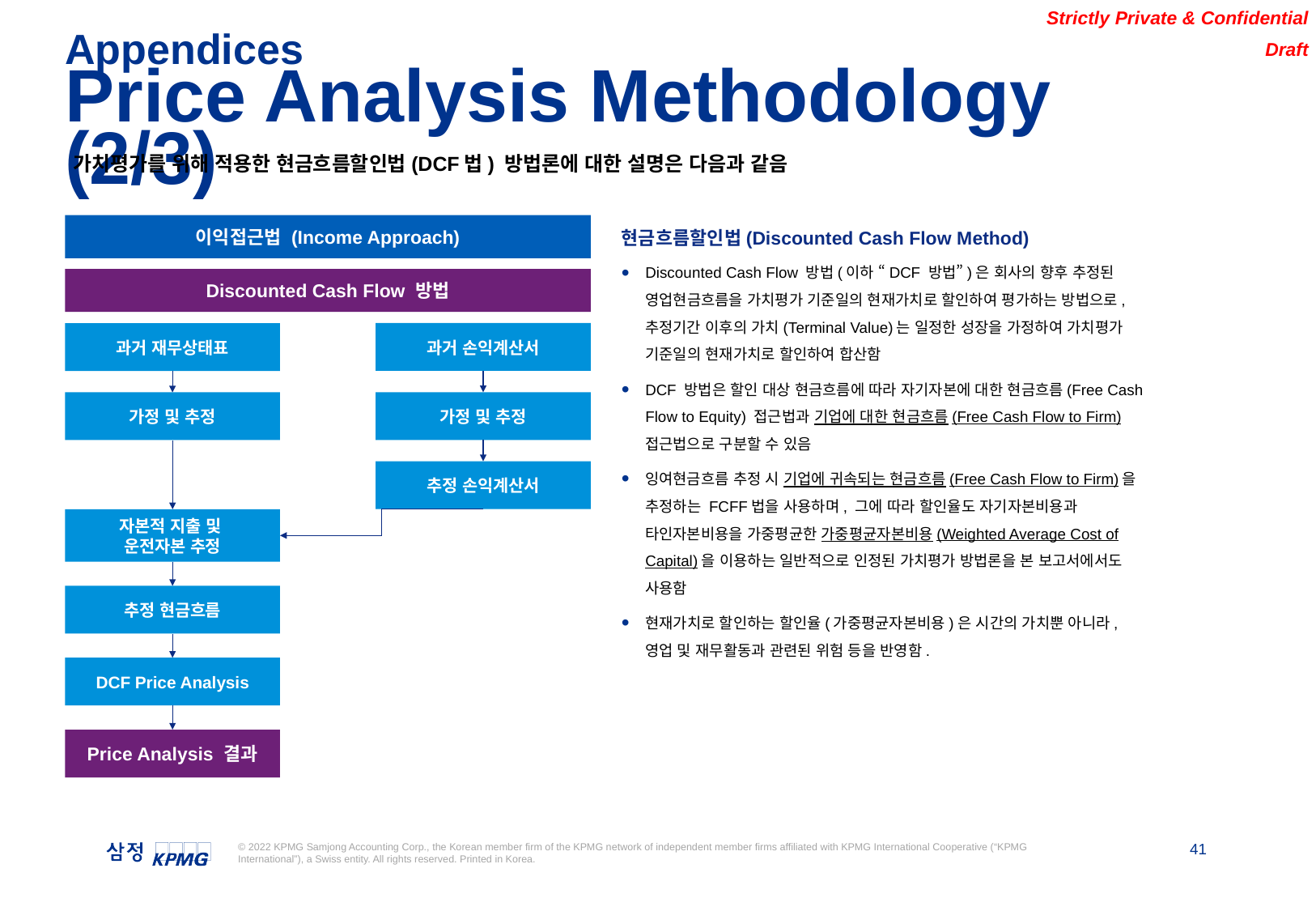

Appendices
Price Analysis Methodology (2/3)
가치평가를 위해 적용한 현금흐름할인법(DCF법) 방법론에 대한 설명은 다음과 같음
이익접근법 (Income Approach)
Discounted Cash Flow 방법
과거 손익계산서
과거 재무상태표
가정 및 추정
가정 및 추정
추정 손익계산서
자본적 지출 및
운전자본 추정
추정 현금흐름
DCF Price Analysis
Price Analysis 결과
현금흐름할인법(Discounted Cash Flow Method)
Discounted Cash Flow 방법(이하 “DCF 방법”)은 회사의 향후 추정된 영업현금흐름을 가치평가 기준일의 현재가치로 할인하여 평가하는 방법으로, 추정기간 이후의 가치(Terminal Value)는 일정한 성장을 가정하여 가치평가 기준일의 현재가치로 할인하여 합산함
DCF 방법은 할인 대상 현금흐름에 따라 자기자본에 대한 현금흐름(Free Cash Flow to Equity) 접근법과 기업에 대한 현금흐름(Free Cash Flow to Firm) 접근법으로 구분할 수 있음
잉여현금흐름 추정 시 기업에 귀속되는 현금흐름(Free Cash Flow to Firm)을 추정하는 FCFF법을 사용하며, 그에 따라 할인율도 자기자본비용과 타인자본비용을 가중평균한 가중평균자본비용(Weighted Average Cost of Capital)을 이용하는 일반적으로 인정된 가치평가 방법론을 본 보고서에서도 사용함
현재가치로 할인하는 할인율(가중평균자본비용)은 시간의 가치뿐 아니라, 영업 및 재무활동과 관련된 위험 등을 반영함.